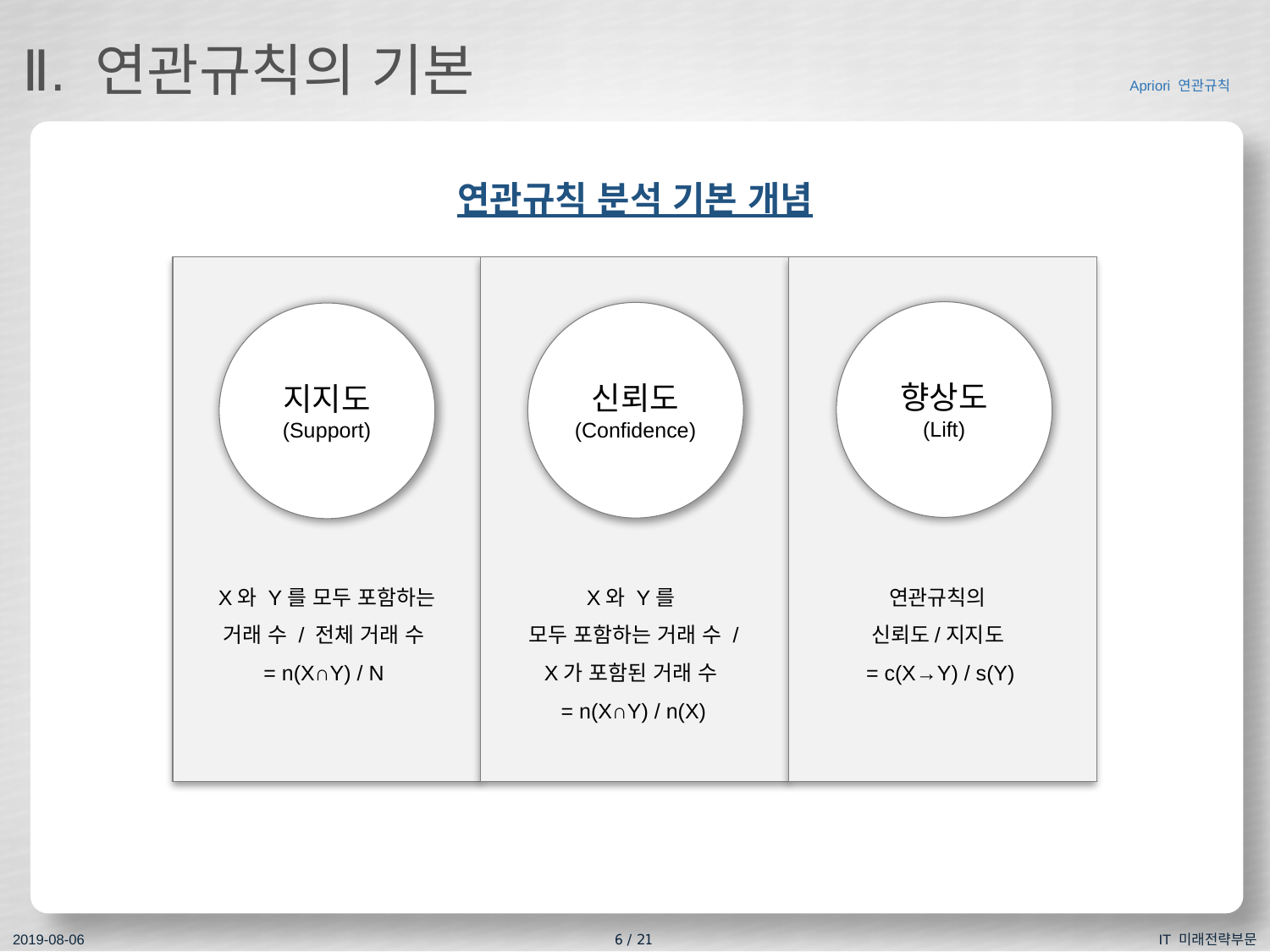

Ⅱ. 연관규칙의 기본
연관규칙 분석 기본 개념

향상도
(Lift)
신뢰도
(Confidence)
지지도
(Support)
X와 Y를 모두 포함하는 거래 수 / 전체 거래 수
= n(X∩Y) / N
X와 Y를
모두 포함하는 거래 수 / X가 포함된 거래 수
= n(X∩Y) / n(X)
연관규칙의
신뢰도/지지도
= c(X→Y) / s(Y)
IT 미래전략부문
2019-08-06
6 / 21